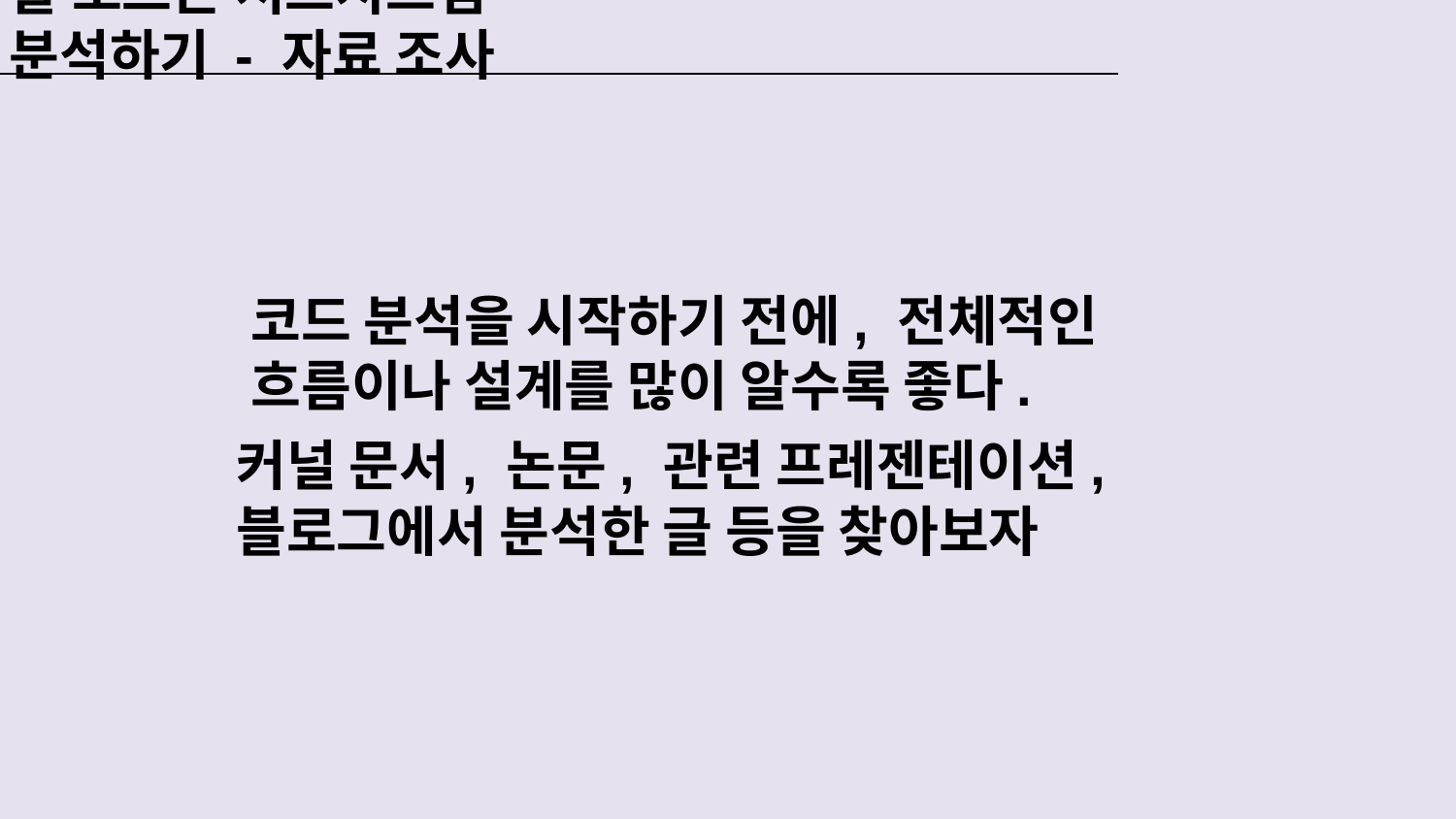

# 잘 모르는 서브시스템 분석하기 - 자료 조사
코드 분석을 시작하기 전에, 전체적인 흐름이나 설계를 많이 알수록 좋다.
커널 문서, 논문, 관련 프레젠테이션, 블로그에서 분석한 글 등을 찾아보자